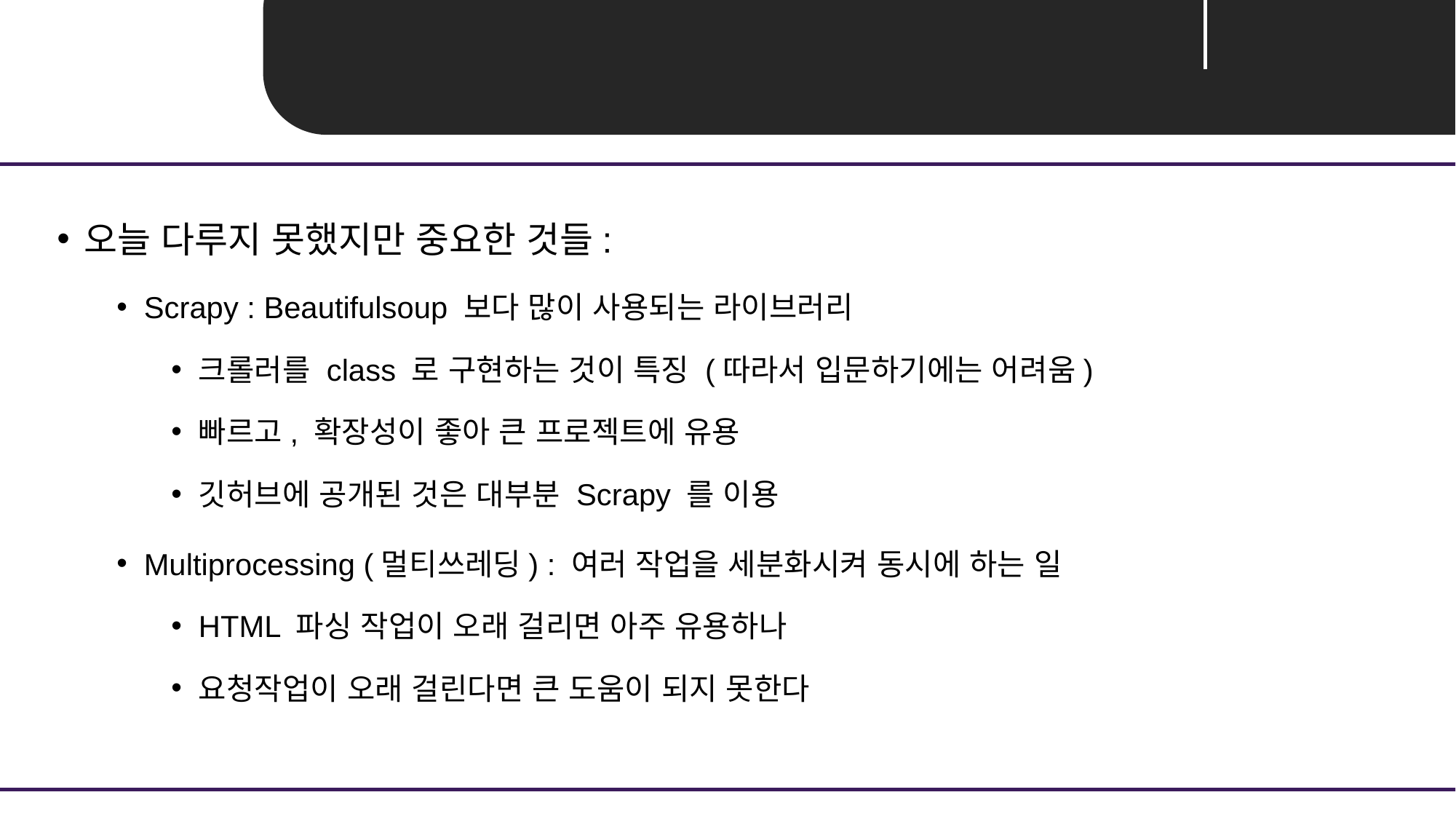

Unit  03 ㅣ실용적 팁
오늘 다루지 못했지만 중요한 것들:
Scrapy : Beautifulsoup 보다 많이 사용되는 라이브러리
크롤러를 class 로 구현하는 것이 특징 (따라서 입문하기에는 어려움)
빠르고, 확장성이 좋아 큰 프로젝트에 유용
깃허브에 공개된 것은 대부분 Scrapy 를 이용
Multiprocessing (멀티쓰레딩) : 여러 작업을 세분화시켜 동시에 하는 일
HTML 파싱 작업이 오래 걸리면 아주 유용하나
요청작업이 오래 걸린다면 큰 도움이 되지 못한다